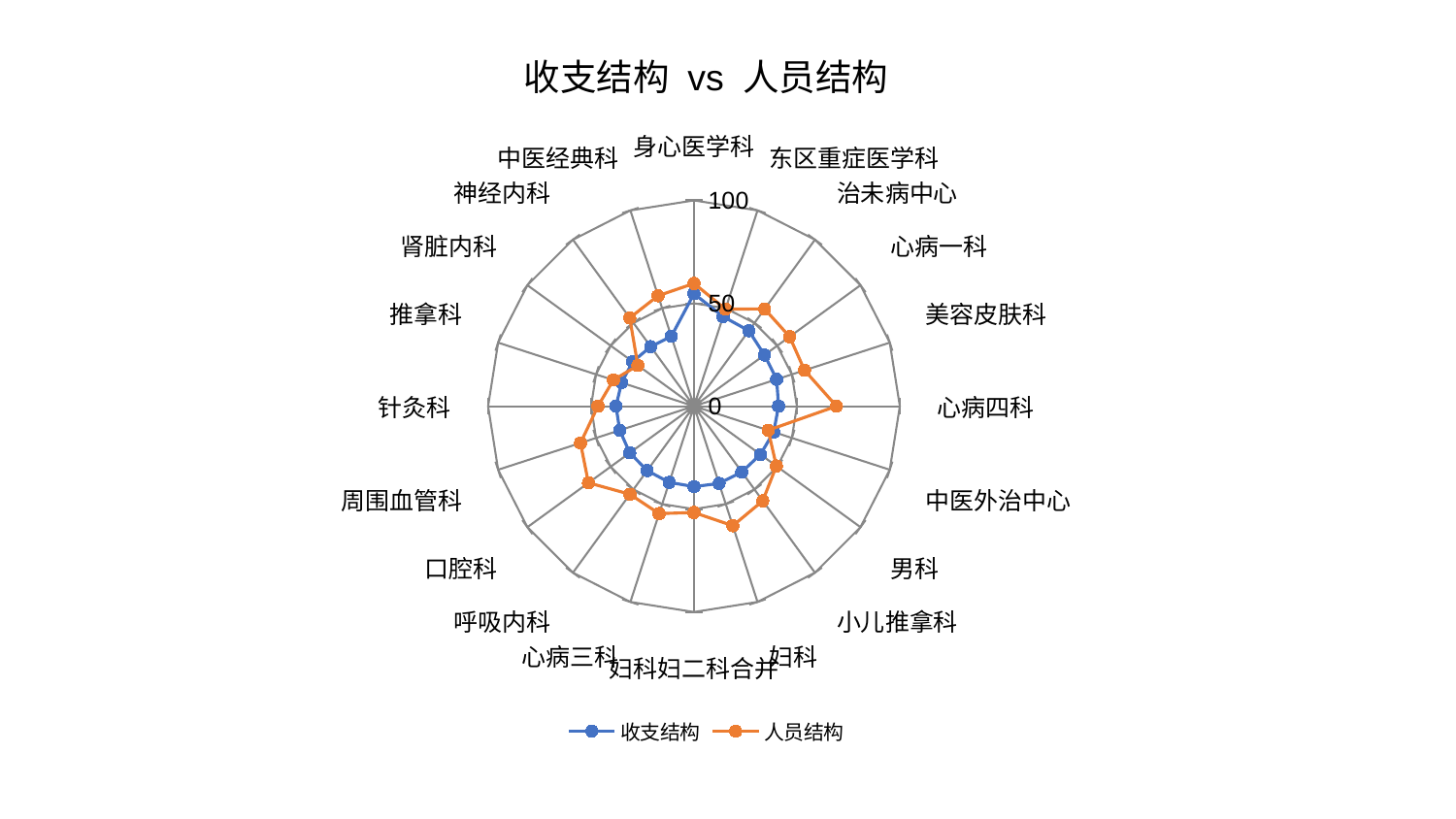

### Chart: 收支结构 vs 人员结构

| Category | 收支结构 | 人员结构 |
|---|---|---|
| 身心医学科 | 54.63128821625712 | 59.64794667097261 |
| 东区重症医学科 | 45.79604195071576 | 49.59854061253345 |
| 治未病中心 | 45.35239472497816 | 58.398248625496834 |
| 心病一科 | 42.35886147975553 | 57.461724483840506 |
| 美容皮肤科 | 42.26236787875796 | 56.48818315404143 |
| 心病四科 | 41.10037053160936 | 69.23720780854573 |
| 中医外治中心 | 40.724215195235715 | 37.91992503124116 |
| 男科 | 39.925930015665685 | 49.48454592854154 |
| 小儿推拿科 | 39.567237989326166 | 56.868012098904686 |
| 妇科 | 39.48042100879789 | 61.086720803491005 |
| 妇科妇二科合并 | 39.091660752357306 | 51.67757529782434 |
| 心病三科 | 38.928725525963586 | 54.87118916624698 |
| 呼吸内科 | 38.679416775049795 | 52.89642950364359 |
| 口腔科 | 38.55070421064875 | 63.37037242826741 |
| 周围血管科 | 37.90879591683703 | 57.937809118970755 |
| 针灸科 | 37.86623018657376 | 46.64738508185662 |
| 推拿科 | 36.992723226979585 | 41.16365619282902 |
| 肾脏内科 | 36.766618306211896 | 33.69205453299548 |
| 神经内科 | 35.78311309722695 | 53.05443894096721 |
| 中医经典科 | 35.67579187503295 | 56.422255840893115 |
69